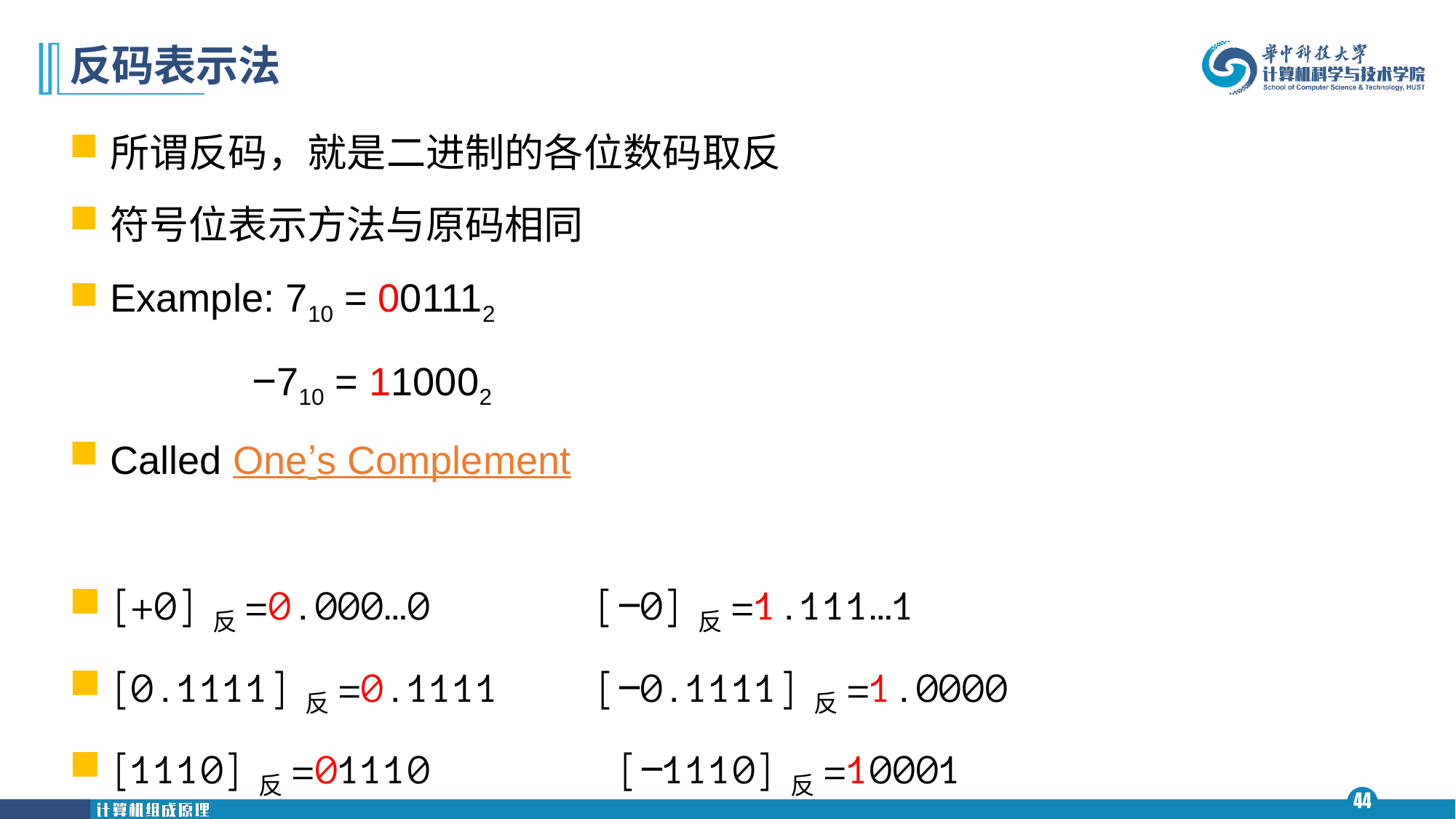

# 反码表示法
所谓反码，就是二进制的各位数码取反
符号位表示方法与原码相同
Example: 710 = 001112
	             −710 = 110002
Called One’s Complement

[+0]反=0.000…0       [−0]反=1.111…1
[0.1111]反=0.1111    [−0.1111]反=1.0000
[1110]反=01110        [−1110]反=10001